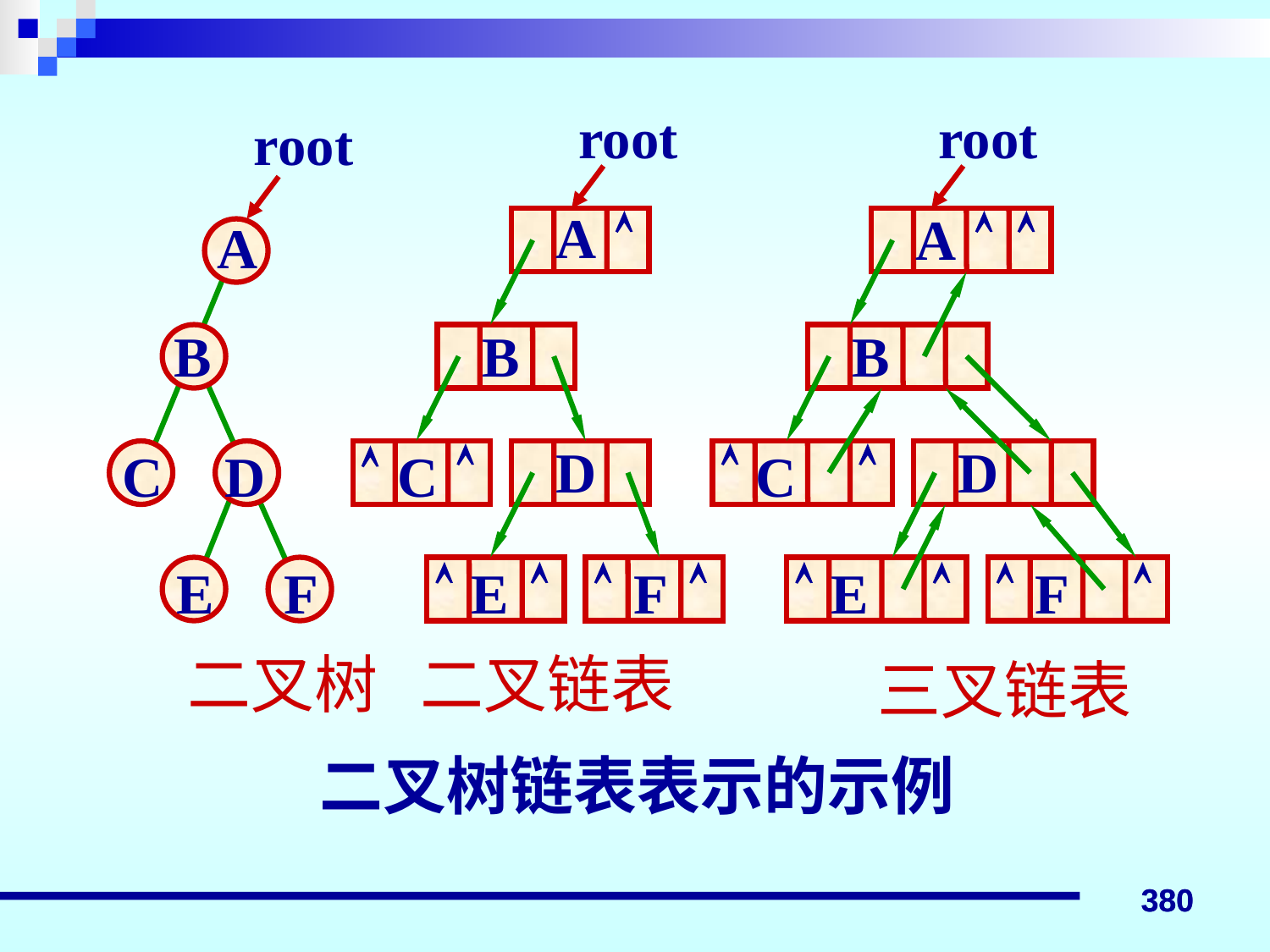

root
root

A
∧
∧

B

∧
∧
D
C

∧
∧
∧
∧
E
F

root

A
∧
A

B
B

∧
D
∧
C
D
C

∧
∧
∧
∧
E
F
E
F

二叉树   二叉链表
 三叉链表
二叉树链表表示的示例
380
380